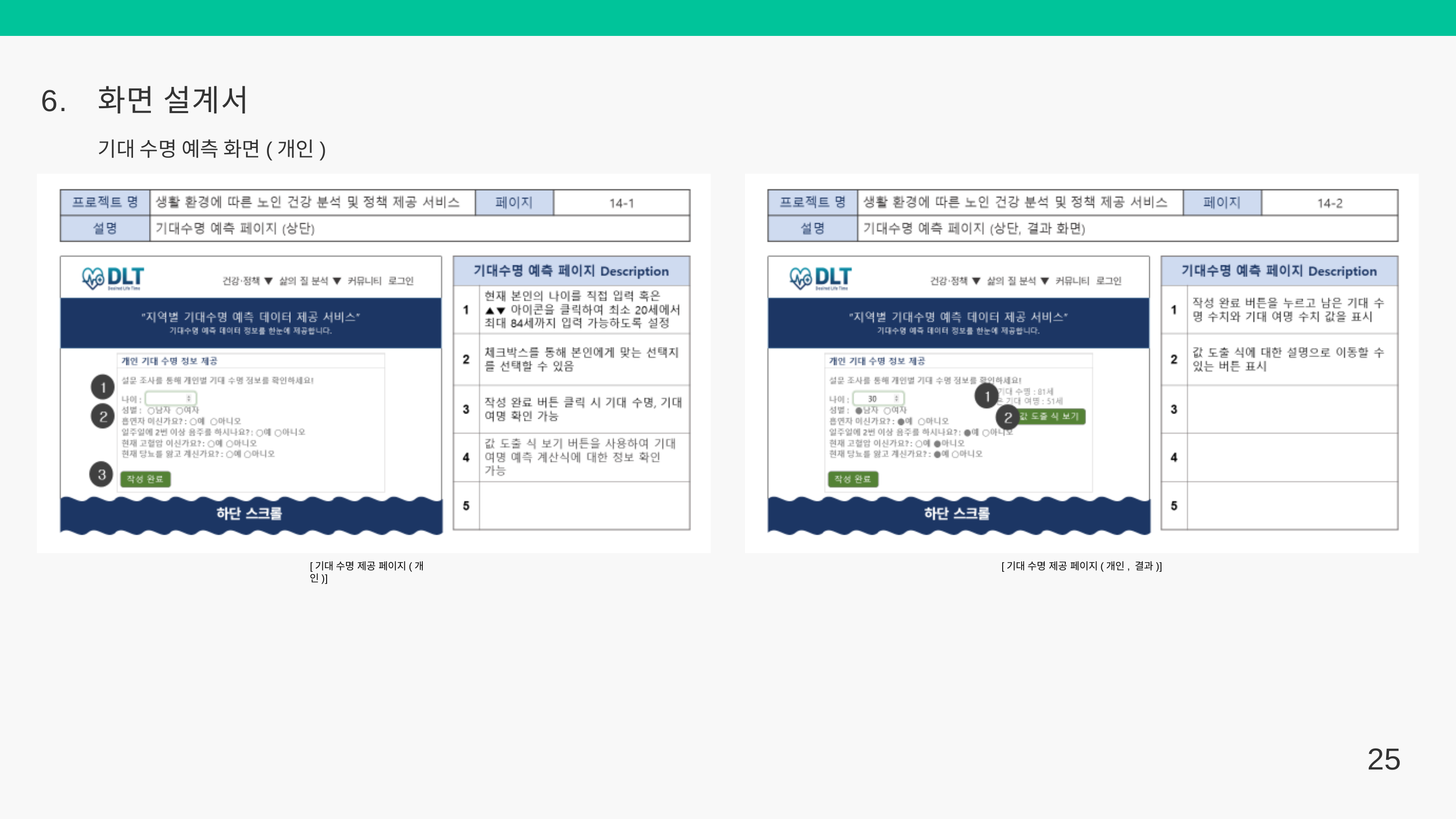

6.
화면 설계서
기대 수명 예측 화면(개인)

[기대 수명 제공 페이지(개인, 결과)]
[기대 수명 제공 페이지(개인)]
25